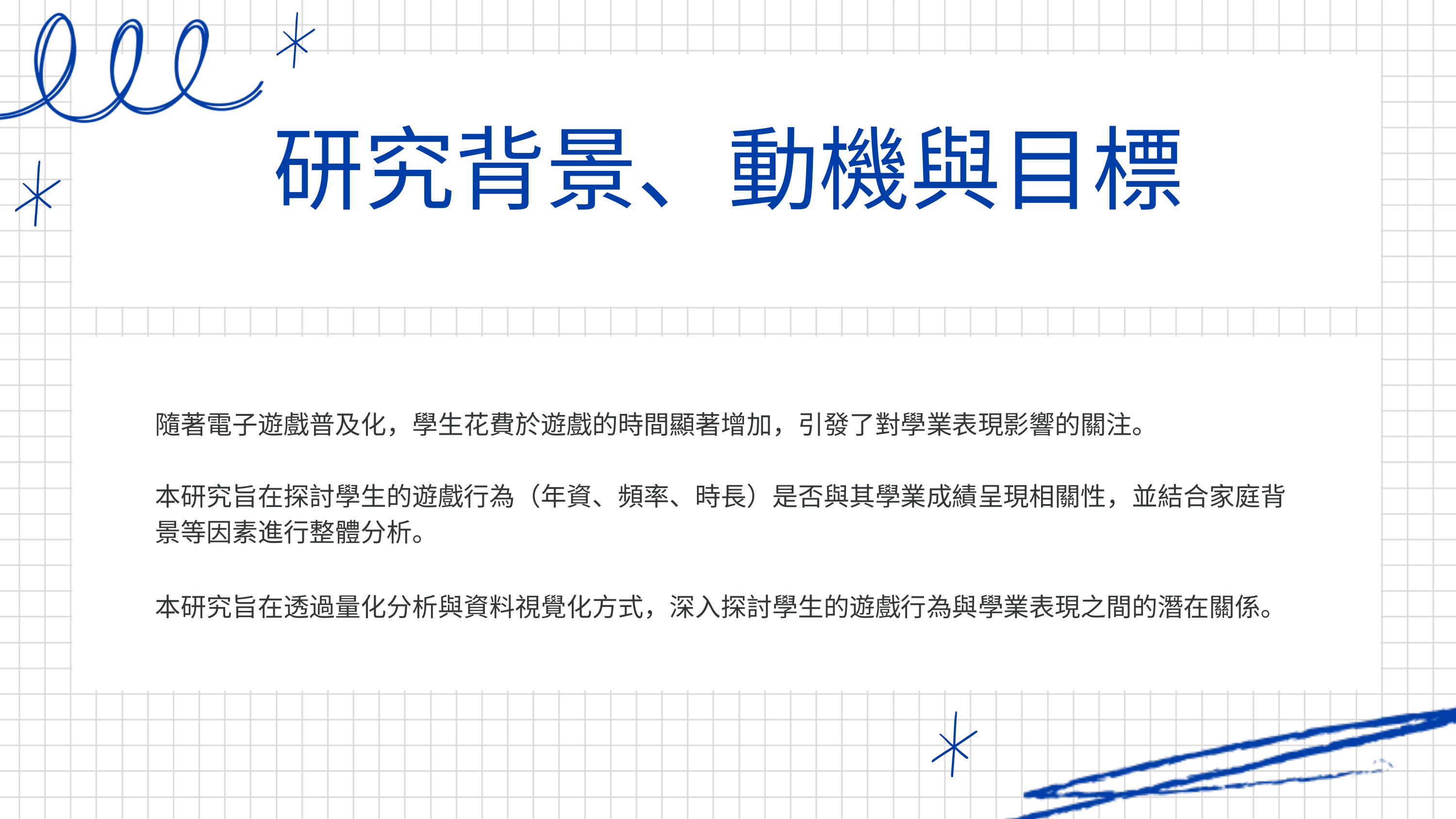

研究背景、動機與目標

隨著電子遊戲普及化，學生花費於遊戲的時間顯著增加，引發了對學業表現影響的關注。

本研究旨在探討學生的遊戲行為（年資、頻率、時長）是否與其學業成績呈現相關性，並結合家庭背景等因素進行整體分析。
本研究旨在透過量化分析與資料視覺化方式，深入探討學生的遊戲行為與學業表現之間的潛在關係。